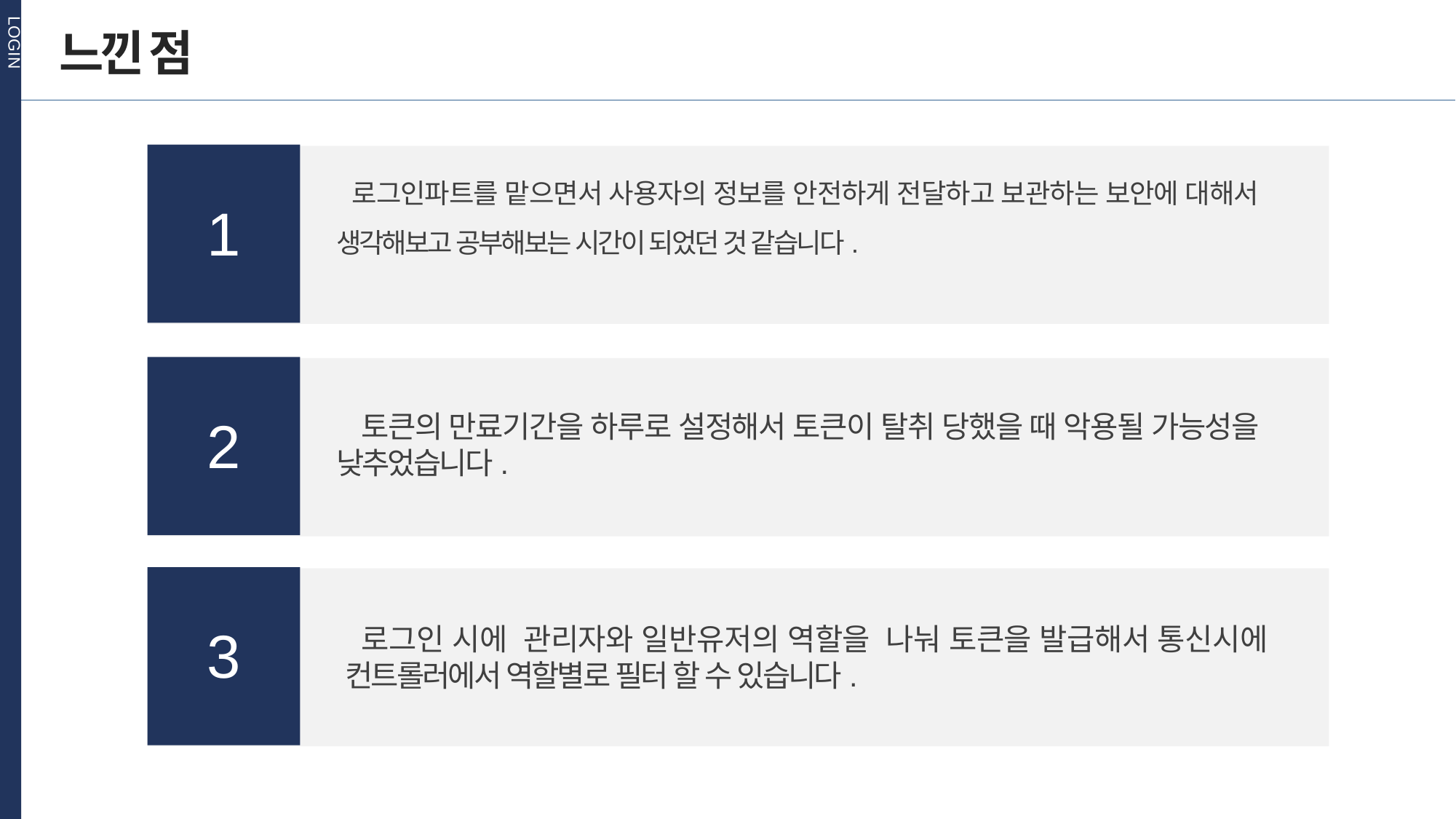

LOGIN
느낀 점

 로그인파트를 맡으면서 사용자의 정보를 안전하게 전달하고 보관하는 보안에 대해서 생각해보고 공부해보는 시간이 되었던 것 같습니다.
1

2
   토큰의 만료기간을 하루로 설정해서 토큰이 탈취 당했을 때 악용될 가능성을 낮추었습니다.
2

3
3
 로그인 시에  관리자와 일반유저의 역할을  나눠 토큰을 발급해서 통신시에 컨트롤러에서 역할별로 필터 할 수 있습니다.